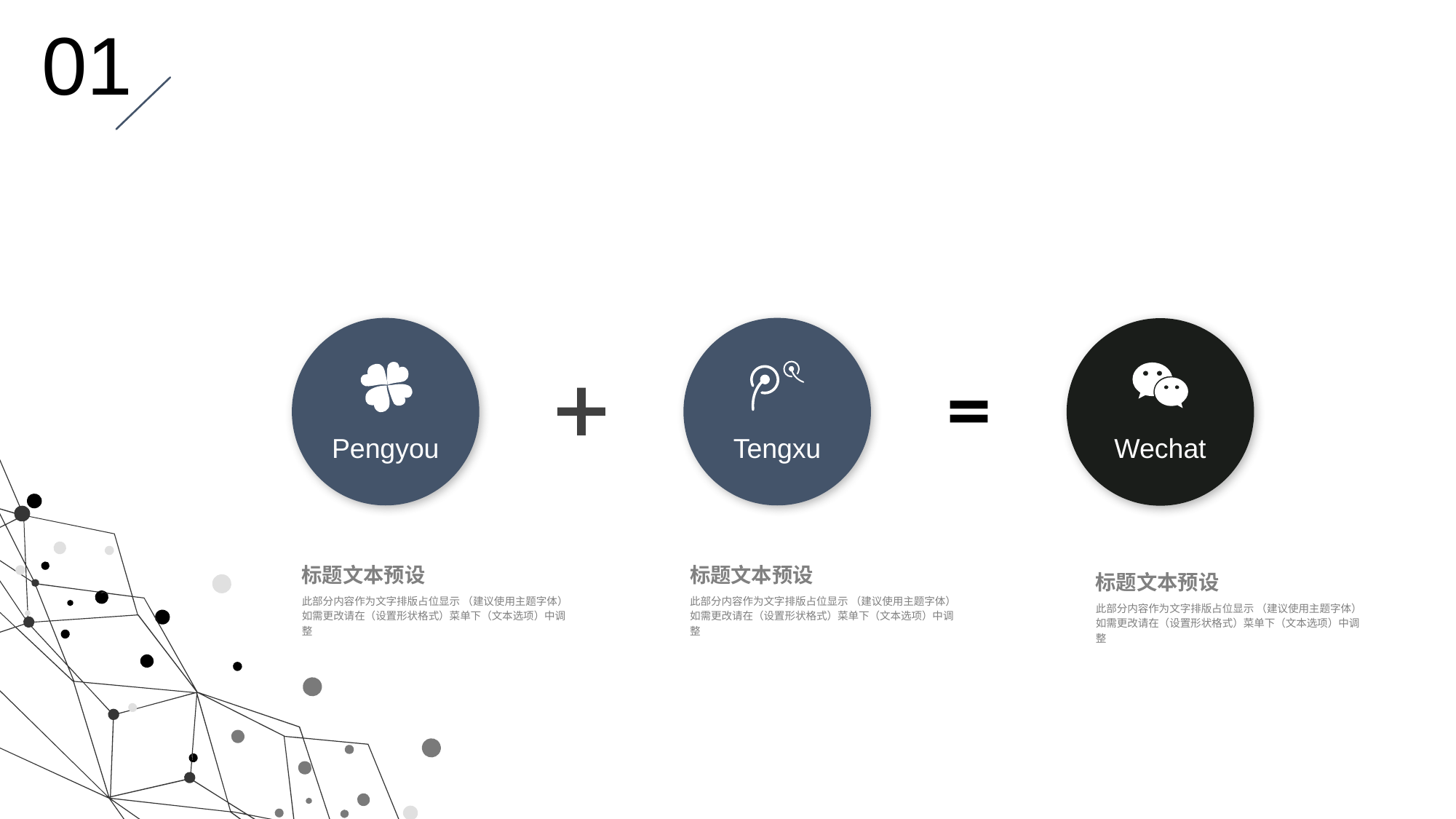

01

Pengyou
Tengxu
Wechat

标题文本预设
此部分内容作为文字排版占位显示 （建议使用主题字体）如需更改请在（设置形状格式）菜单下（文本选项）中调整
标题文本预设
此部分内容作为文字排版占位显示 （建议使用主题字体）如需更改请在（设置形状格式）菜单下（文本选项）中调整
标题文本预设
此部分内容作为文字排版占位显示 （建议使用主题字体）如需更改请在（设置形状格式）菜单下（文本选项）中调整